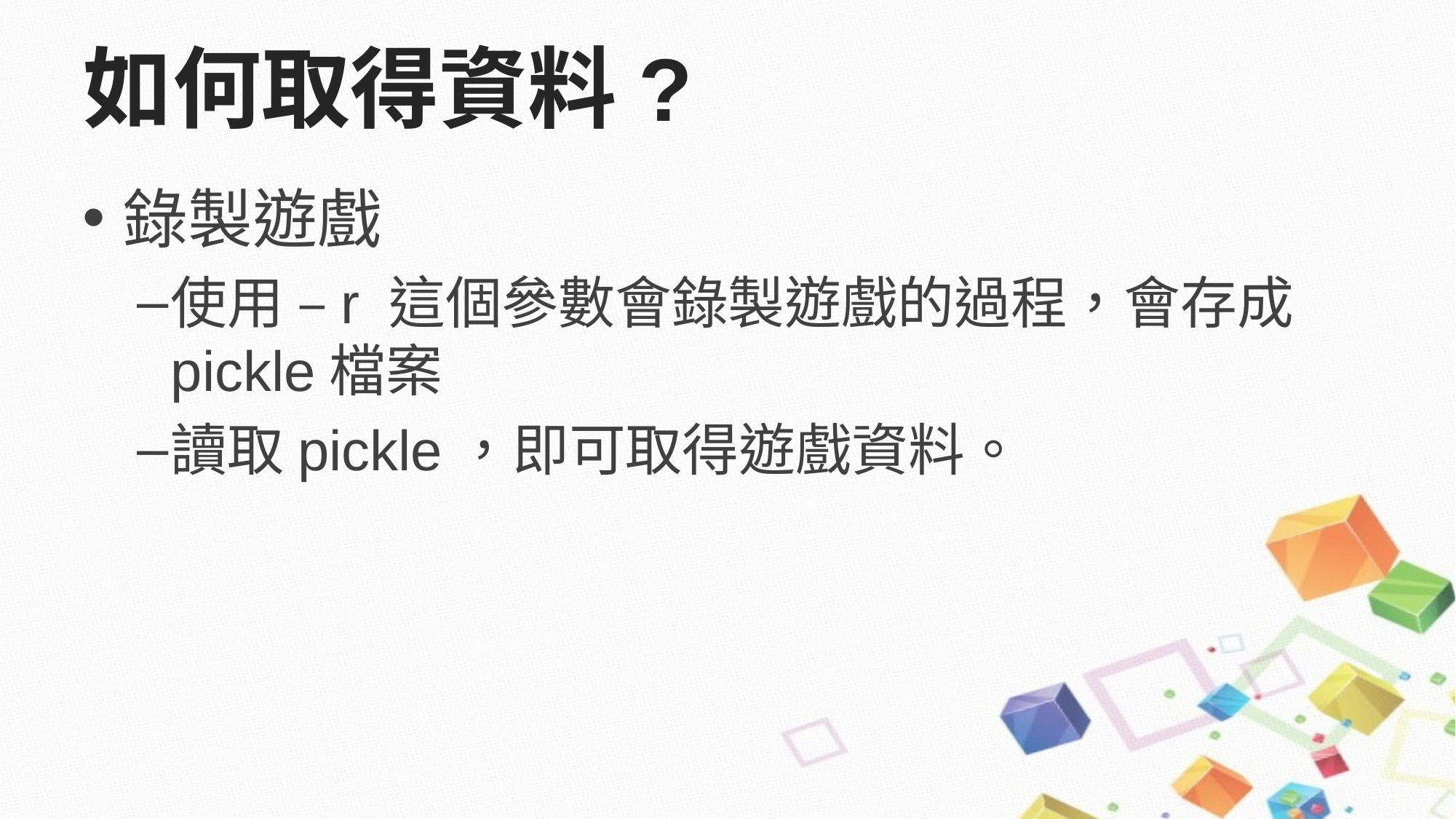

# 如何取得資料?
錄製遊戲
使用 –r 這個參數會錄製遊戲的過程，會存成pickle檔案
讀取pickle，即可取得遊戲資料。